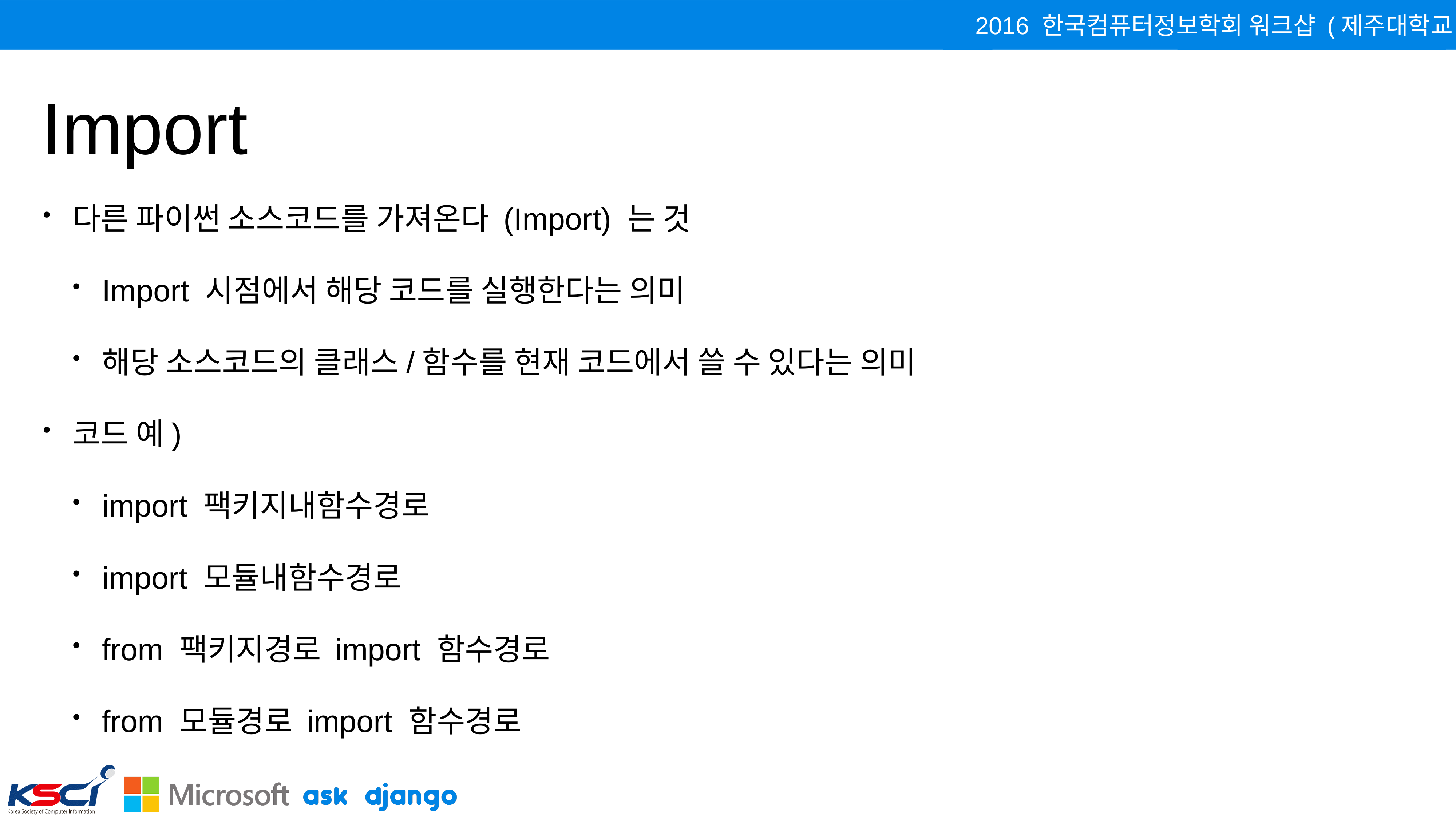

# Import
다른 파이썬 소스코드를 가져온다 (Import) 는 것
Import 시점에서 해당 코드를 실행한다는 의미
해당 소스코드의 클래스/함수를 현재 코드에서 쓸 수 있다는 의미
코드 예)
import 팩키지내함수경로
import 모듈내함수경로
from 팩키지경로 import 함수경로
from 모듈경로 import 함수경로